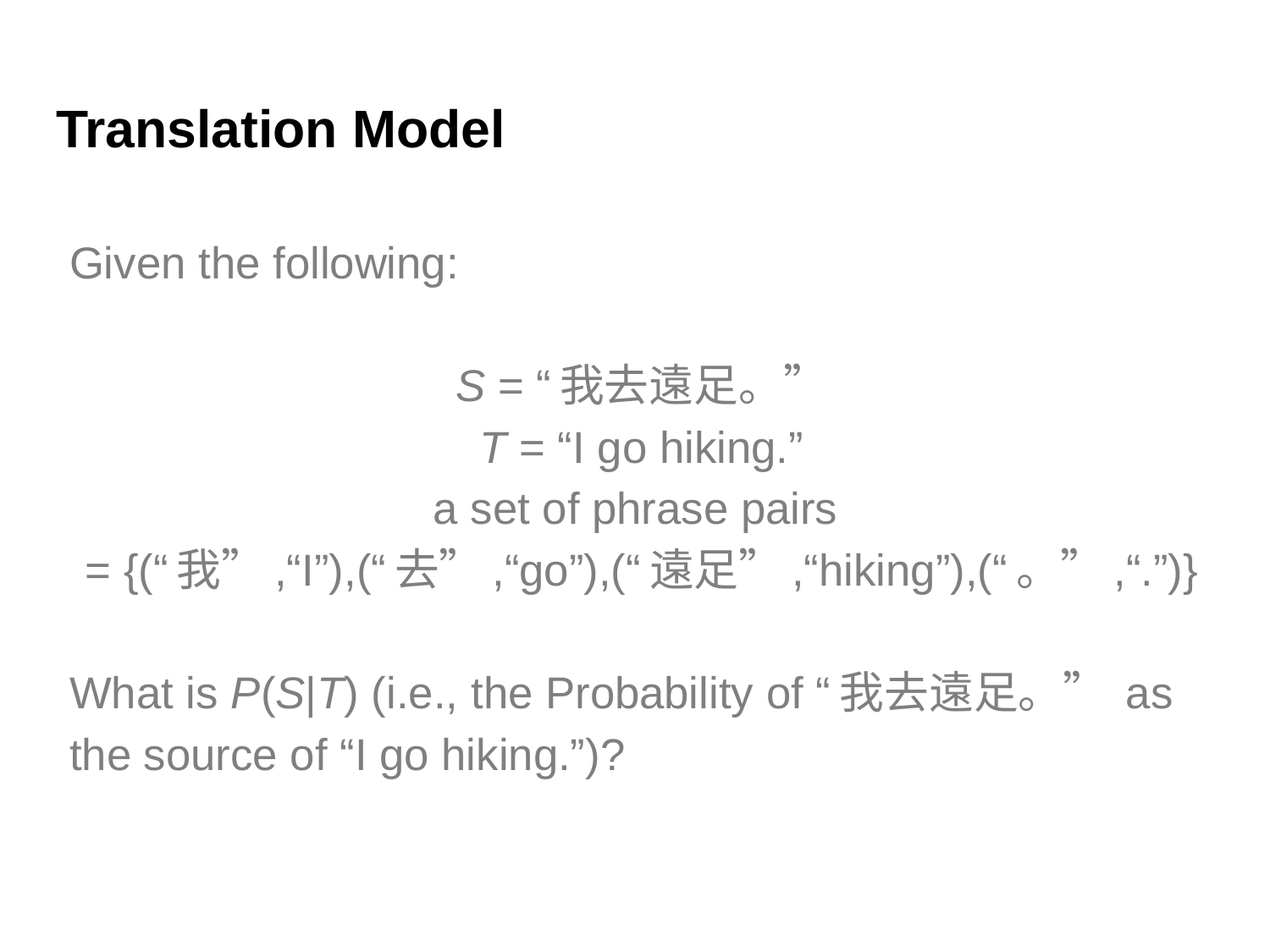

# Translation Model
Given the following:

S = “我去遠足。”
T = “I go hiking.”
a set of phrase pairs
= {(“我”,“I”),(“去”,“go”),(“遠足”,“hiking”),(“。”,“.”)}

What is P(S|T) (i.e., the Probability of “我去遠足。” as the source of “I go hiking.”)?